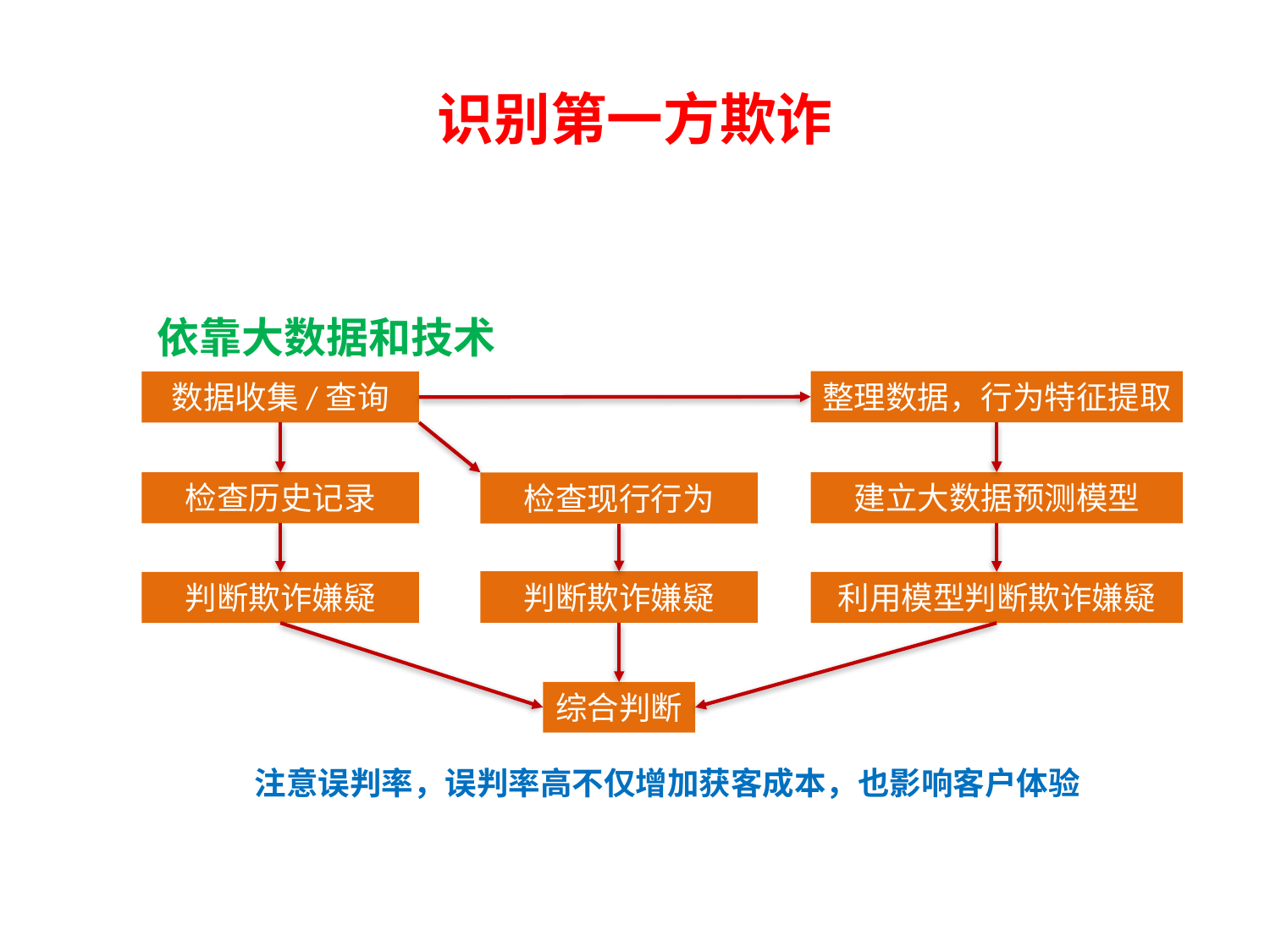

# 识别第一方欺诈
依靠大数据和技术
整理数据，行为特征提取
数据收集/查询
检查历史记录
建立大数据预测模型
检查现行行为
判断欺诈嫌疑
判断欺诈嫌疑
利用模型判断欺诈嫌疑
综合判断
注意误判率，误判率高不仅增加获客成本，也影响客户体验